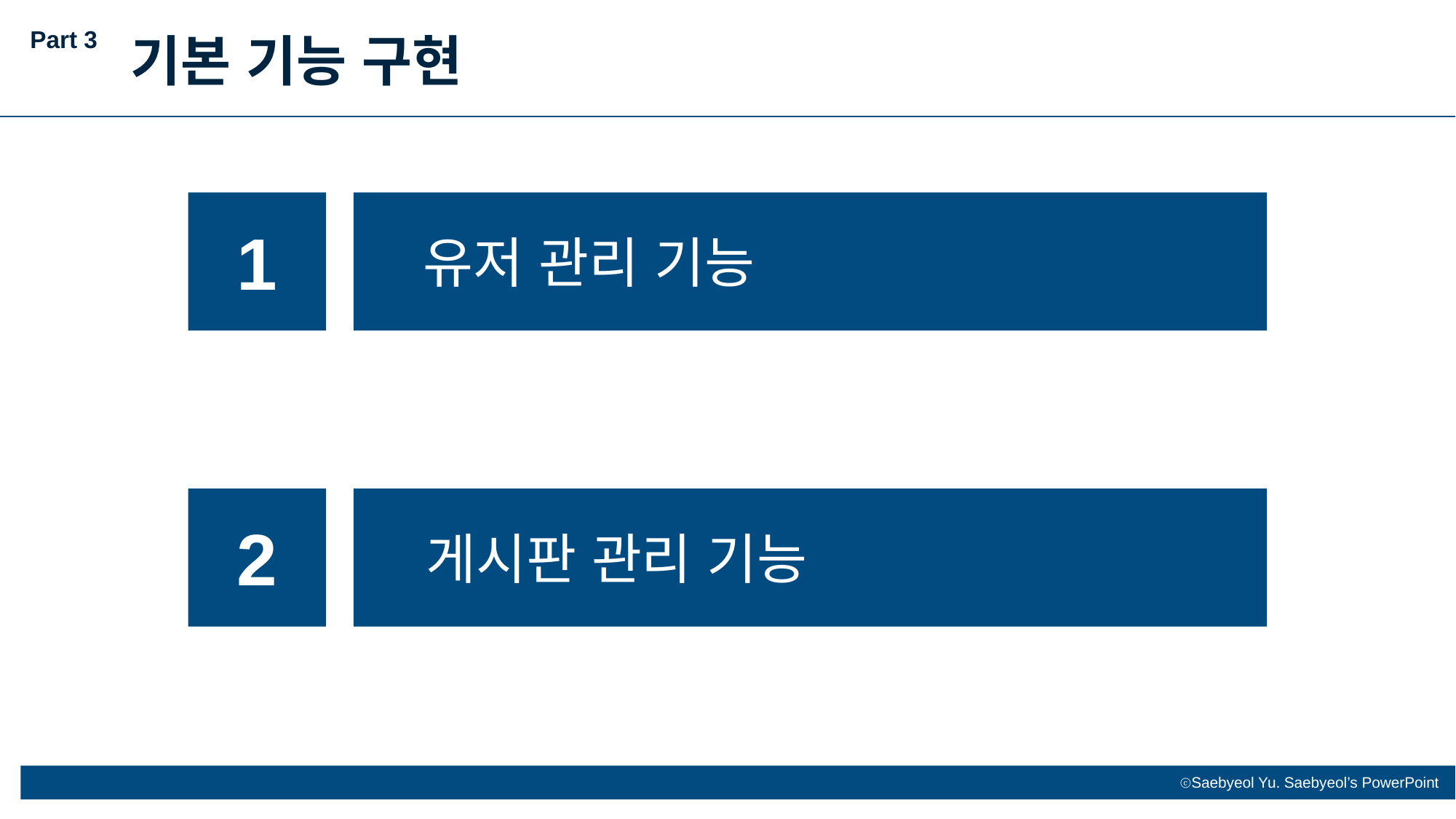

Part 3
기본 기능 구현

1

유저 관리 기능

2
게시판 관리 기능